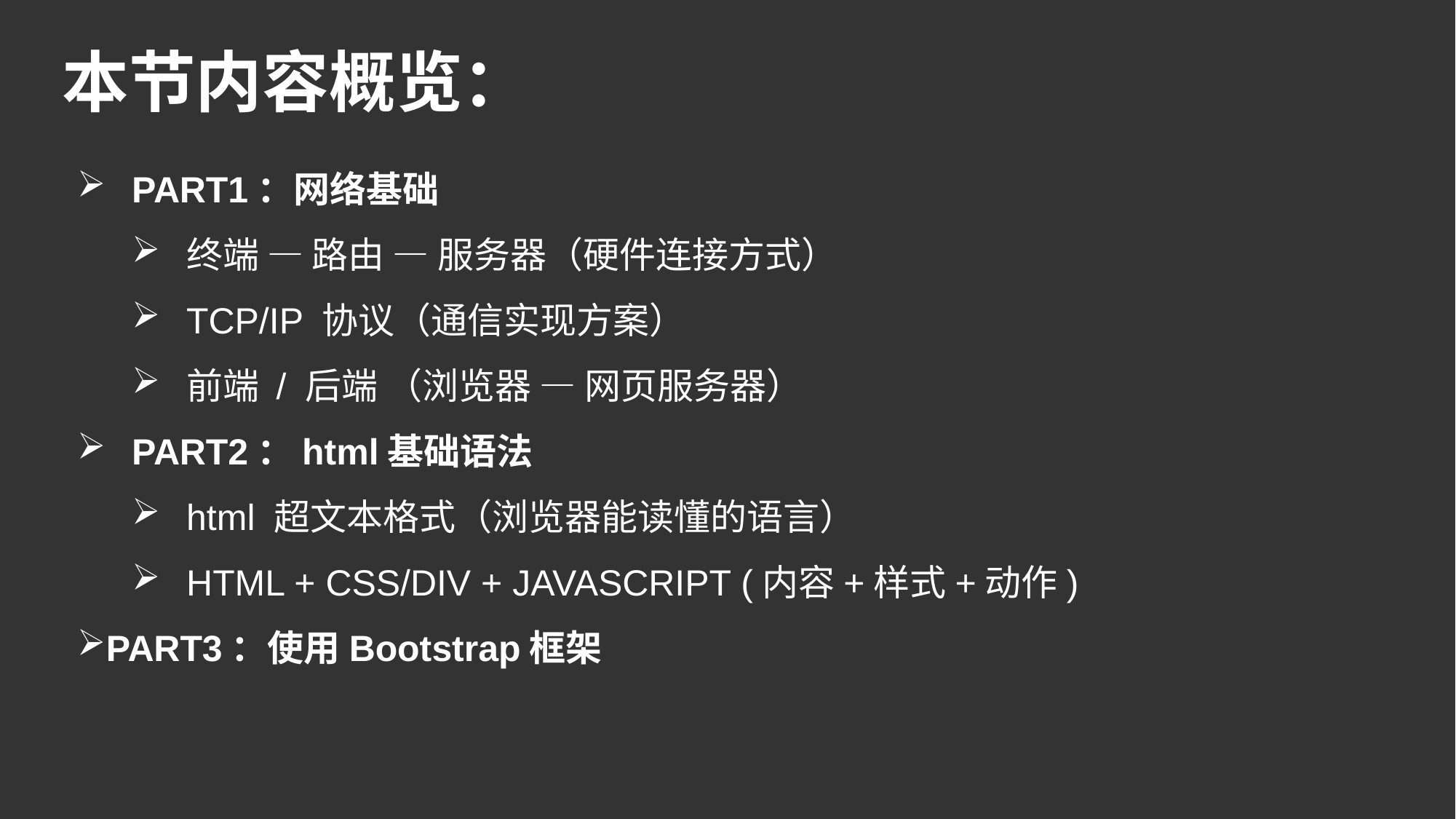

# 本节内容概览：
PART1：网络基础
终端 — 路由 — 服务器（硬件连接方式）
TCP/IP 协议（通信实现方案）
前端 / 后端 （浏览器 — 网页服务器）
PART2：html基础语法
html 超文本格式（浏览器能读懂的语言）
HTML + CSS/DIV + JAVASCRIPT (内容+样式+动作)
PART3：使用Bootstrap框架